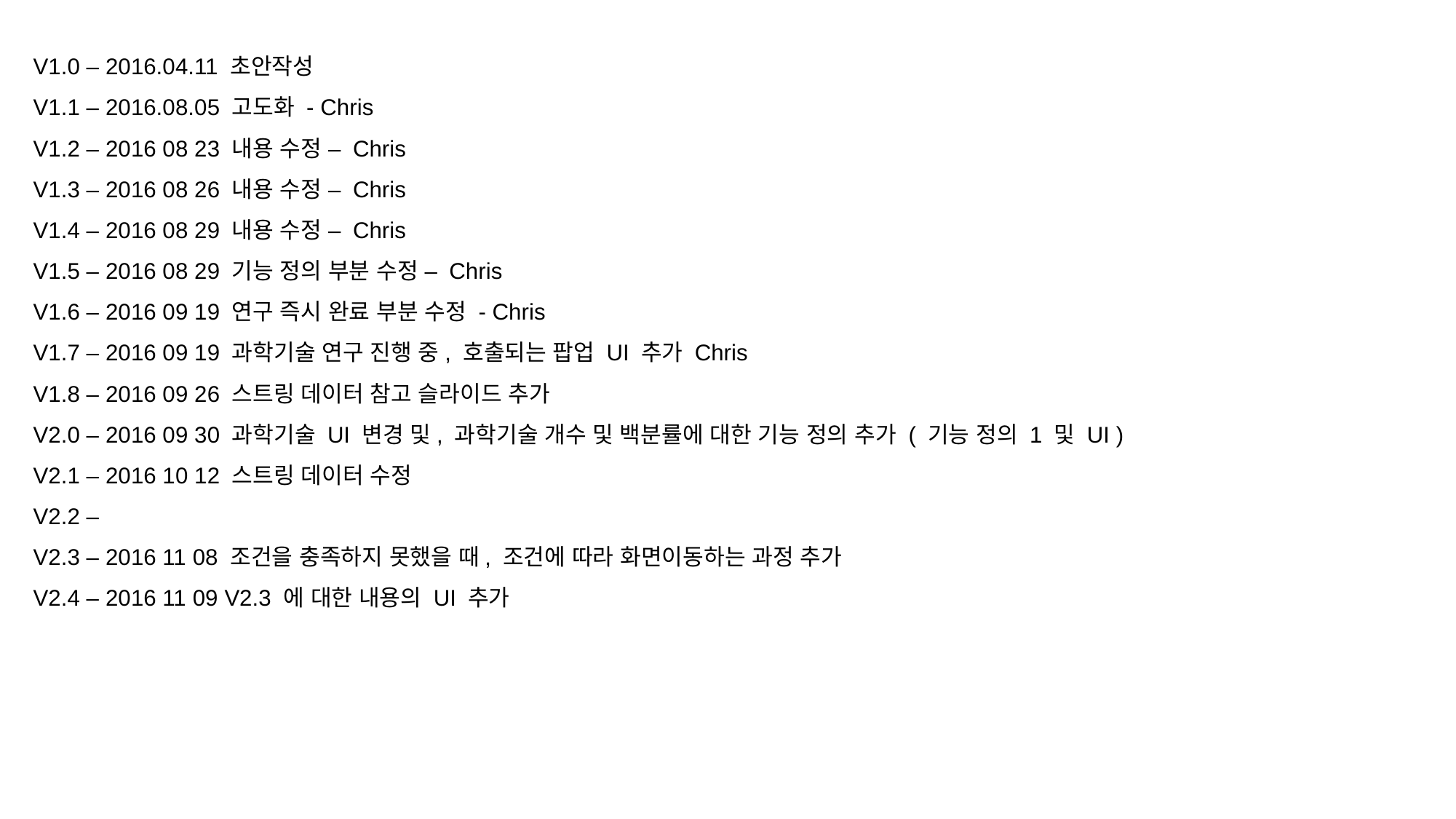

V1.0 – 2016.04.11 초안작성
V1.1 – 2016.08.05 고도화 - Chris
V1.2 – 2016 08 23 내용 수정 – Chris
V1.3 – 2016 08 26 내용 수정 – Chris
V1.4 – 2016 08 29 내용 수정 – Chris
V1.5 – 2016 08 29 기능 정의 부분 수정 – Chris
V1.6 – 2016 09 19 연구 즉시 완료 부분 수정 - Chris
V1.7 – 2016 09 19 과학기술 연구 진행 중, 호출되는 팝업 UI 추가 Chris
V1.8 – 2016 09 26 스트링 데이터 참고 슬라이드 추가
V2.0 – 2016 09 30 과학기술 UI 변경 및, 과학기술 개수 및 백분률에 대한 기능 정의 추가 ( 기능 정의 1 및 UI )
V2.1 – 2016 10 12 스트링 데이터 수정
V2.2 –
V2.3 – 2016 11 08 조건을 충족하지 못했을 때, 조건에 따라 화면이동하는 과정 추가
V2.4 – 2016 11 09 V2.3 에 대한 내용의 UI 추가